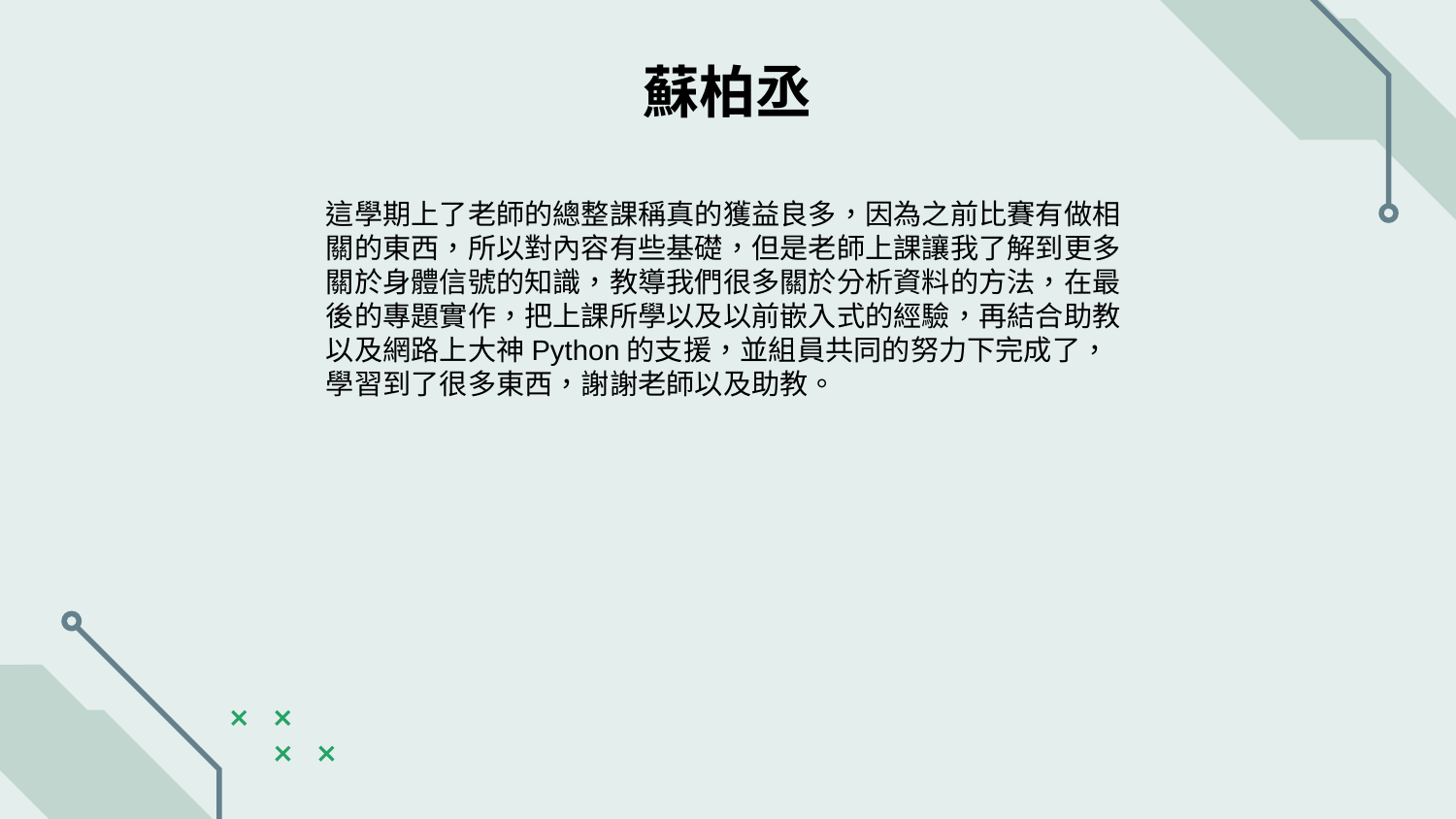

蘇柏丞
這學期上了老師的總整課稱真的獲益良多，因為之前比賽有做相關的東西，所以對內容有些基礎，但是老師上課讓我了解到更多關於身體信號的知識，教導我們很多關於分析資料的方法，在最後的專題實作，把上課所學以及以前嵌入式的經驗，再結合助教以及網路上大神Python的支援，並組員共同的努力下完成了，學習到了很多東西，謝謝老師以及助教。